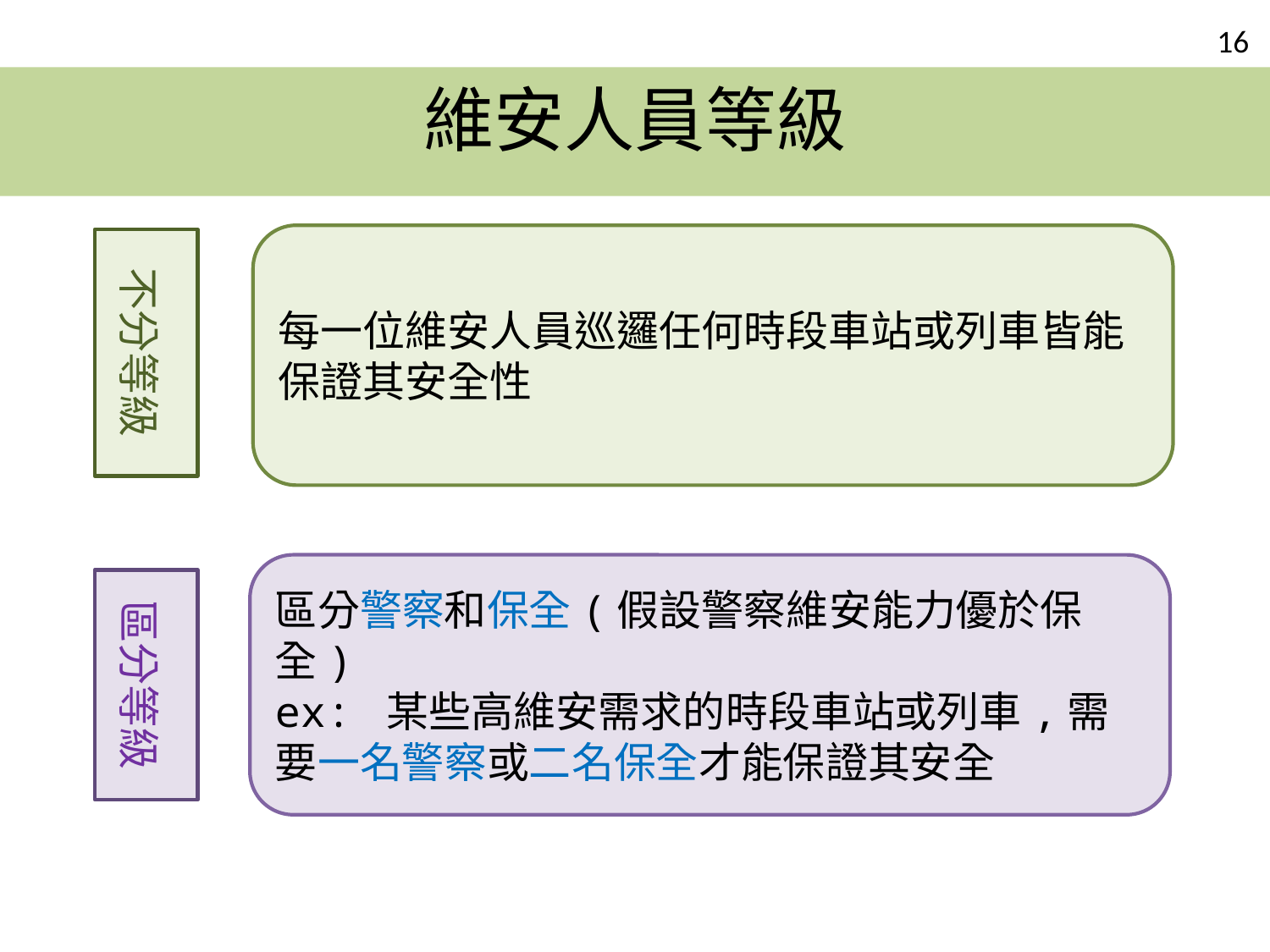

# 維安人員等級
每一位維安人員巡邏任何時段車站或列車皆能保證其安全性
不分等級
區分警察和保全(假設警察維安能力優於保全)
ex: 某些高維安需求的時段車站或列車,需要一名警察或二名保全才能保證其安全
區分等級